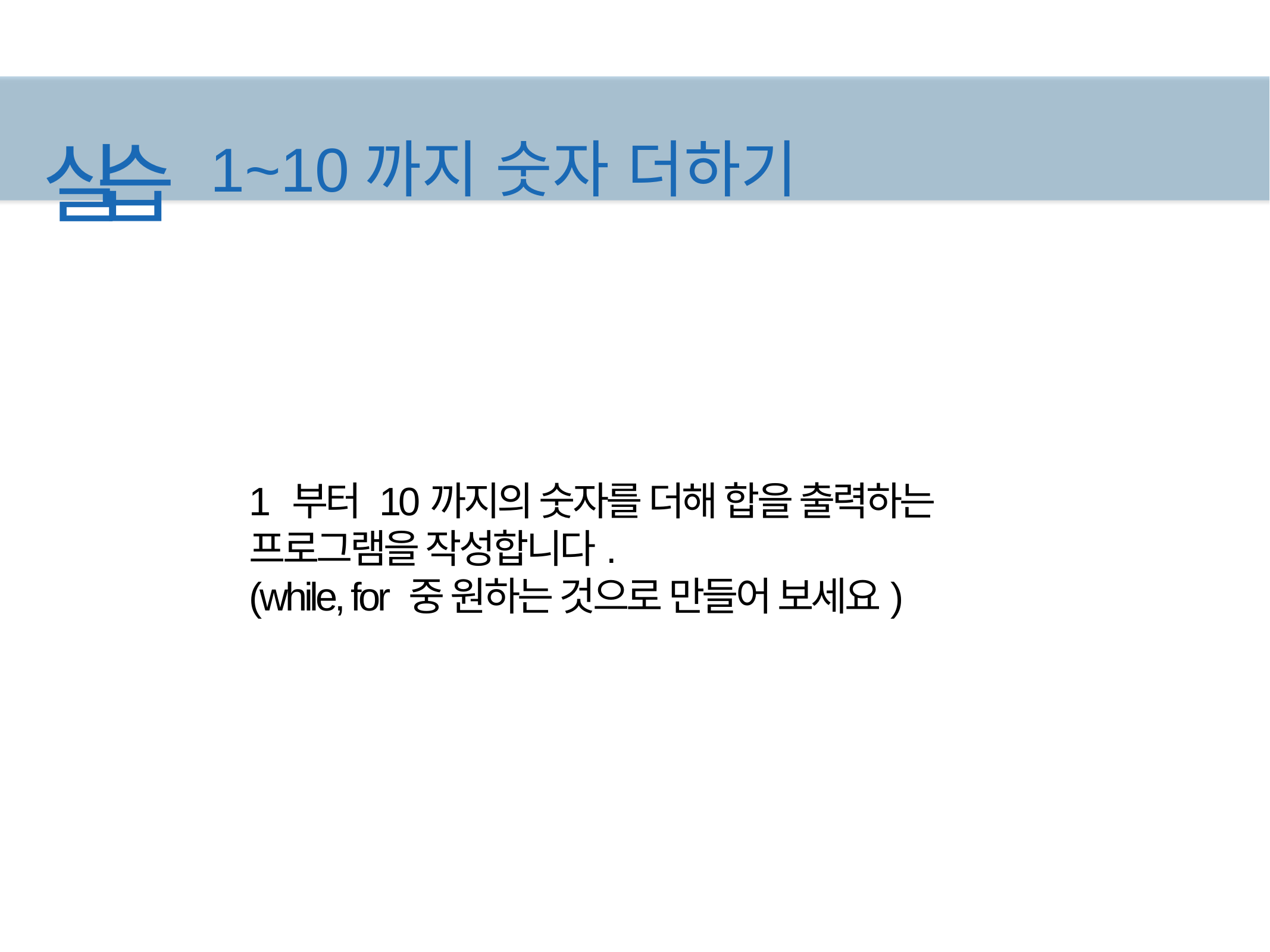

# 실습 1~10까지 숫자 더하기

1 부터 10까지의 숫자를 더해 합을 출력하는
프로그램을 작성합니다.
(while, for 중 원하는 것으로 만들어 보세요)